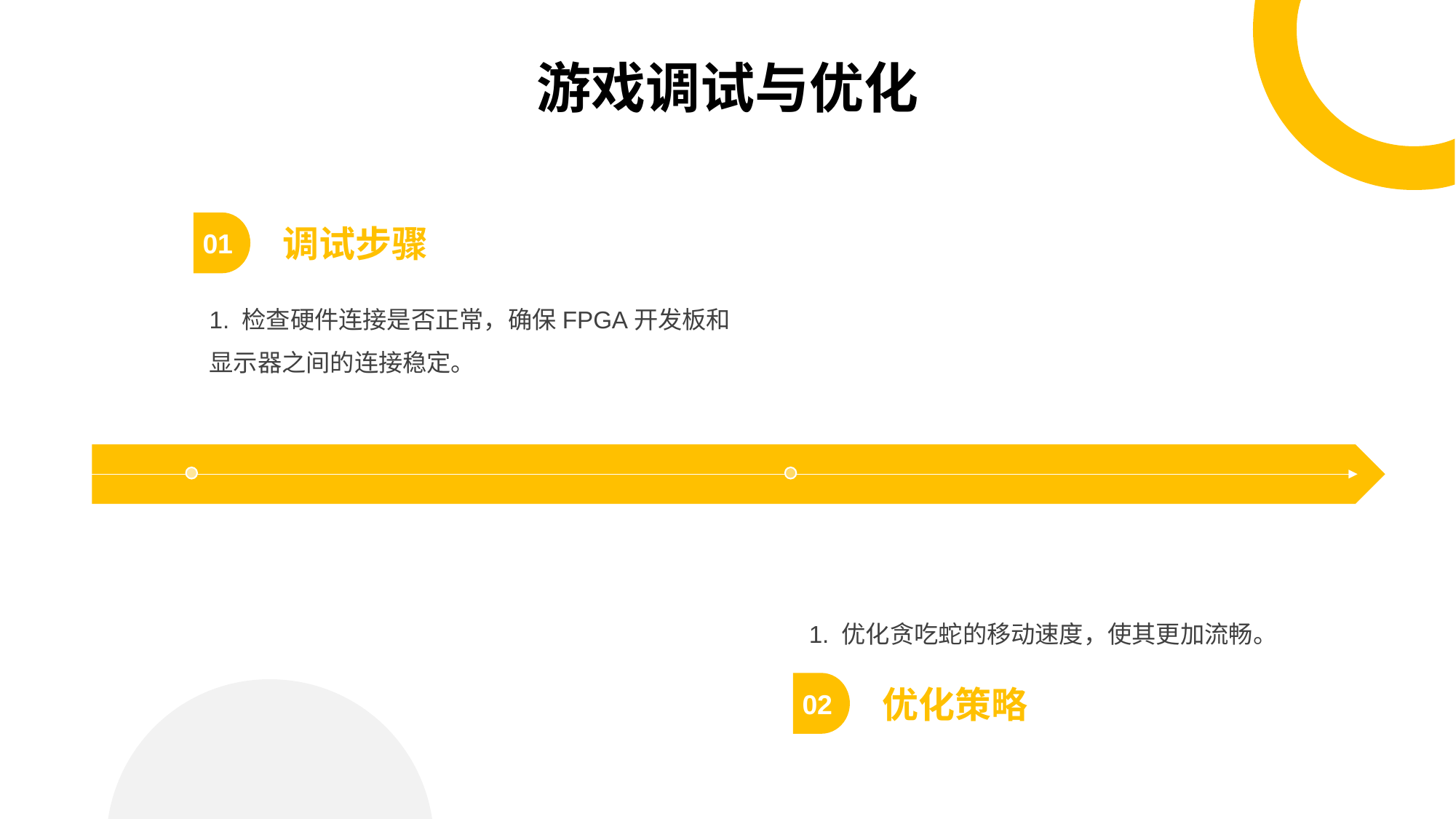

# 游戏调试与优化
01
调试步骤
1. 检查硬件连接是否正常，确保FPGA开发板和显示器之间的连接稳定。

1. 优化贪吃蛇的移动速度，使其更加流畅。
02
优化策略